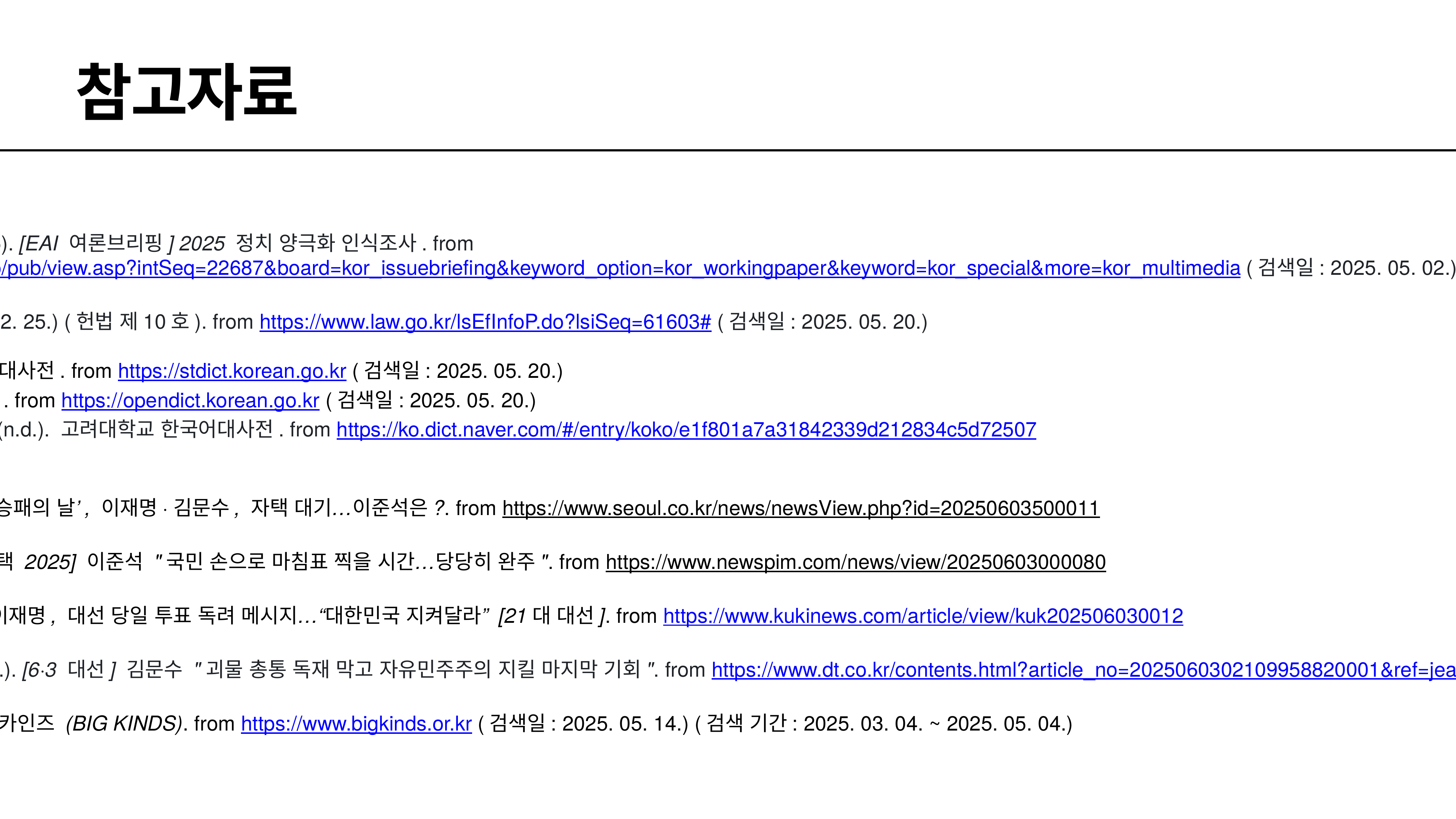

# 참고자료

1. 보고서 및 단행본
동아시아연구원 (EAI). (2025). [EAI 여론브리핑] 2025 정치 양극화 인식조사. from https://www.eai.or.kr/new/ko/pub/view.asp?intSeq=22687&board=kor_issuebriefing&keyword_option=kor_workingpaper&keyword=kor_special&more=kor_multimedia (검색일: 2025. 05. 02.)
2. 법령
대한민국 헌법. (시행 1988. 2. 25.) (헌법 제10호). from https://www.law.go.kr/lsEfInfoP.do?lsiSeq=61603# (검색일: 2025. 05. 20.)
3. 사전
국립국어원. (n.d.). 표준국어대사전. from https://stdict.korean.go.kr (검색일: 2025. 05. 20.)
국립국어원. (n.d.). 우리말샘. from https://opendict.korean.go.kr (검색일: 2025. 05. 20.)
고려대학교 민족문화연구원. (n.d.). 고려대학교 한국어대사전. from https://ko.dict.naver.com/#/entry/koko/e1f801a7a31842339d212834c5d72507
(검색일: 2025. 05. 20.)
4. 뉴스 기사
서울신문. (2025. 06. 03.). ‘승패의 날’, 이재명·김문수, 자택 대기…이준석은?. from https://www.seoul.co.kr/news/newsView.php?id=20250603500011
(검색일: 2025. 06. 03.)
뉴스핌. (2025. 06. 03.). [선택 2025] 이준석 "국민 손으로 마침표 찍을 시간…당당히 완주". from https://www.newspim.com/news/view/20250603000080
(검색일: 2025. 06. 03.)
쿠키뉴스. (2025. 06. 03.). 이재명, 대선 당일 투표 독려 메시지…“대한민국 지켜달라” [21대 대선]. from https://www.kukinews.com/article/view/kuk202506030012
(검색일: 2025. 06. 03.)
디지털타임스. (2025. 06. 03.). [6·3 대선] 김문수 "괴물 총통 독재 막고 자유민주주의 지킬 마지막 기회". from https://www.dt.co.kr/contents.html?article_no=2025060302109958820001&ref=jeadan (검색일: 2025. 06. 03.)
5. 데이터베이스
한국언론진흥재단. (n.d.). 빅카인즈 (BIG KINDS). from https://www.bigkinds.or.kr (검색일: 2025. 05. 14.) (검색 기간: 2025. 03. 04. ~ 2025. 05. 04.)